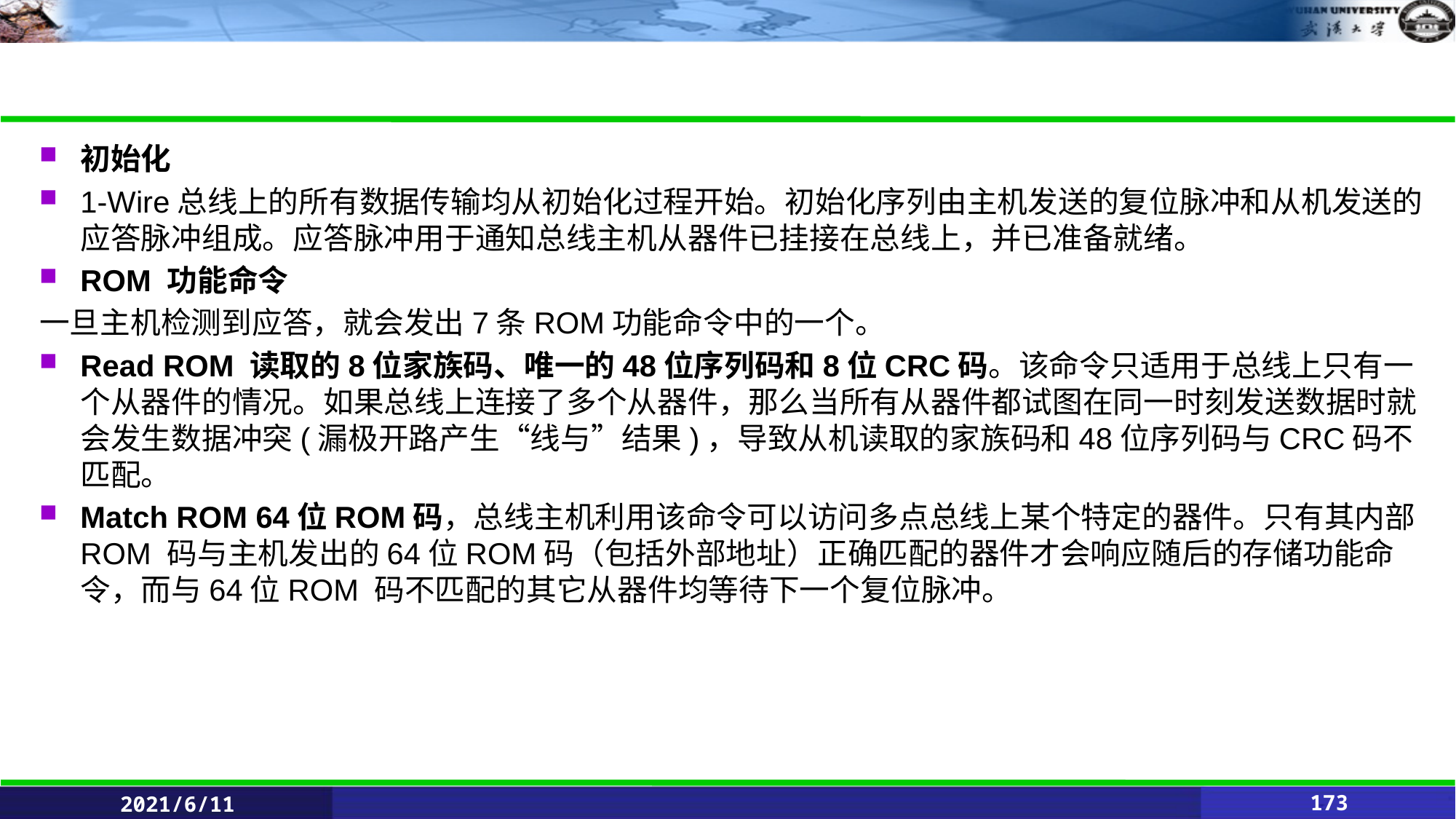

#
初始化
1-Wire总线上的所有数据传输均从初始化过程开始。初始化序列由主机发送的复位脉冲和从机发送的应答脉冲组成。应答脉冲用于通知总线主机从器件已挂接在总线上，并已准备就绪。
ROM 功能命令
一旦主机检测到应答，就会发出7条ROM功能命令中的一个。
Read ROM 读取的8位家族码、唯一的48位序列码和8位CRC码。该命令只适用于总线上只有一个从器件的情况。如果总线上连接了多个从器件，那么当所有从器件都试图在同一时刻发送数据时就会发生数据冲突(漏极开路产生“线与”结果)，导致从机读取的家族码和48位序列码与CRC码不匹配。
Match ROM 64位ROM码，总线主机利用该命令可以访问多点总线上某个特定的器件。只有其内部ROM 码与主机发出的64位ROM码（包括外部地址）正确匹配的器件才会响应随后的存储功能命令，而与64位ROM 码不匹配的其它从器件均等待下一个复位脉冲。
2021/6/11

173